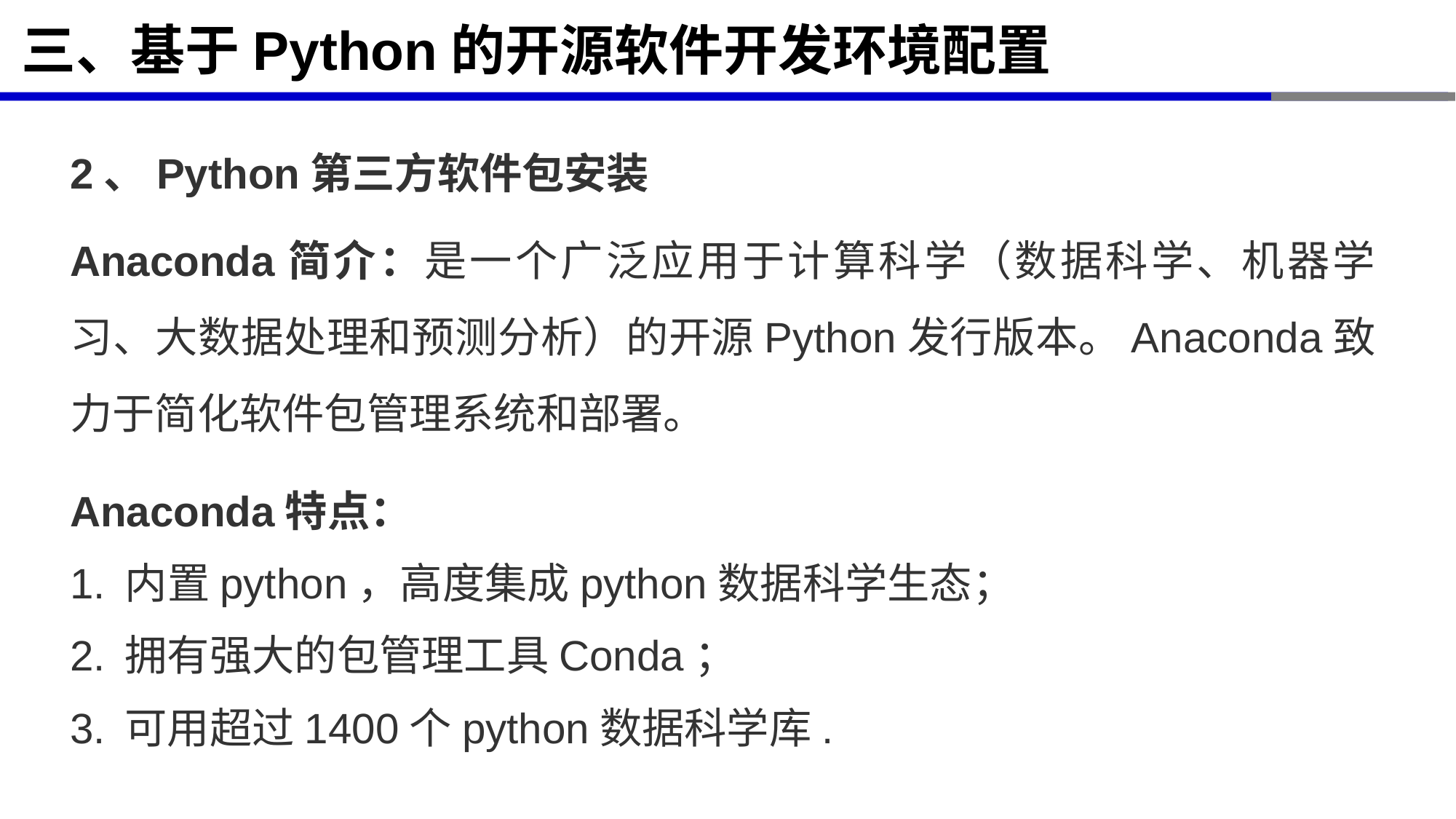

# 三、基于Python的开源软件开发环境配置
2、Python第三方软件包安装
Anaconda简介：是一个广泛应用于计算科学（数据科学、机器学习、大数据处理和预测分析）的开源Python发行版本。Anaconda致力于简化软件包管理系统和部署。
Anaconda特点：
 内置python，高度集成python数据科学生态；
 拥有强大的包管理工具Conda；
 可用超过1400个python数据科学库.